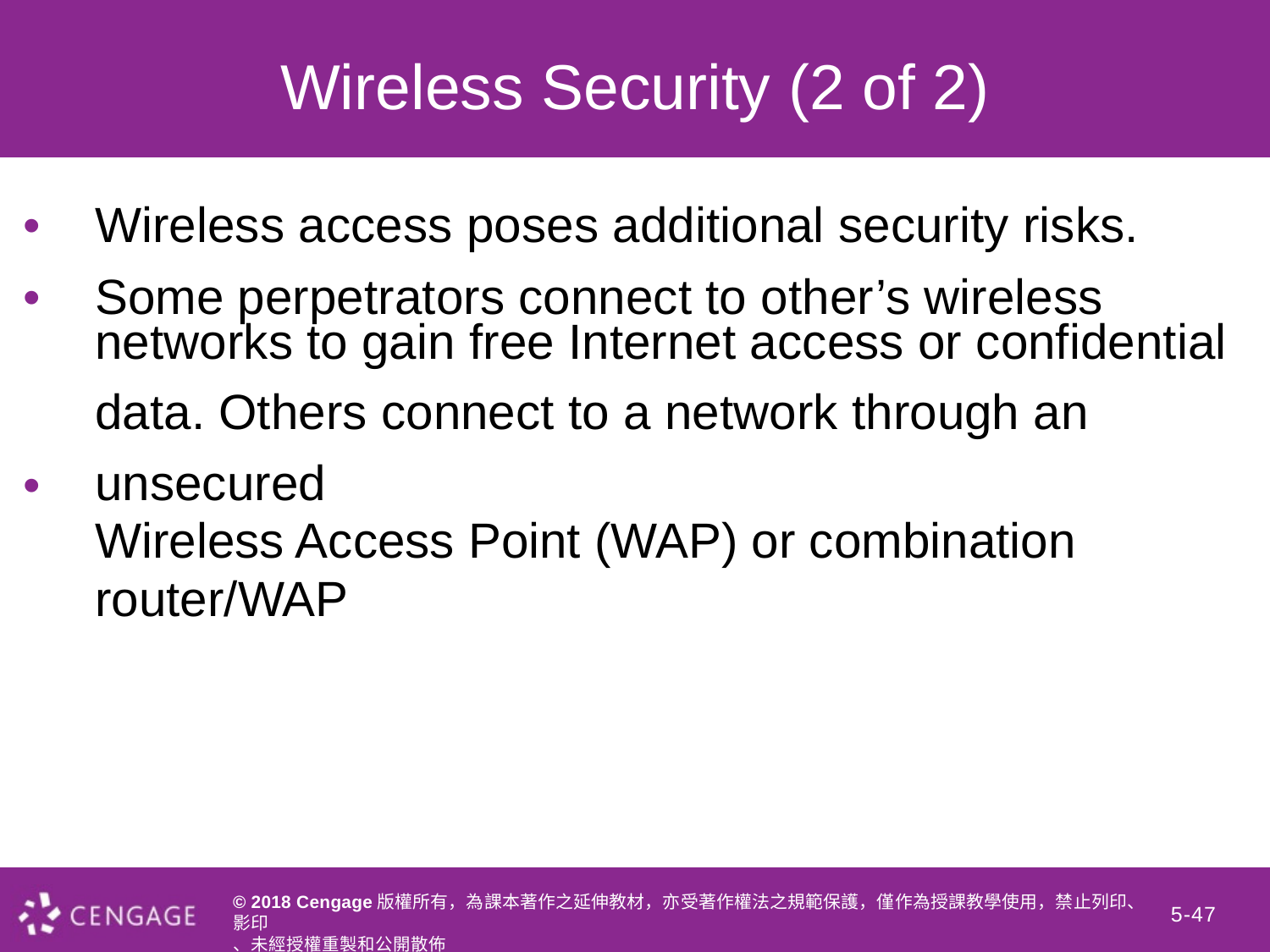

Wireless Security (2 of 2)
• •
Wireless access poses additional security risks. Some perpetrators connect to other’s wireless
networks to gain free Internet access or confidential
data. Others connect to a network through an unsecured
Wireless Access Point (WAP) or combination router/WAP
•

© 2018 Cengage版權所有，為課本著作之延伸教材，亦受著作權法之規範保護，僅作為授課教學使用，禁止列印、影印
、未經授權重製和公開散佈
5-47